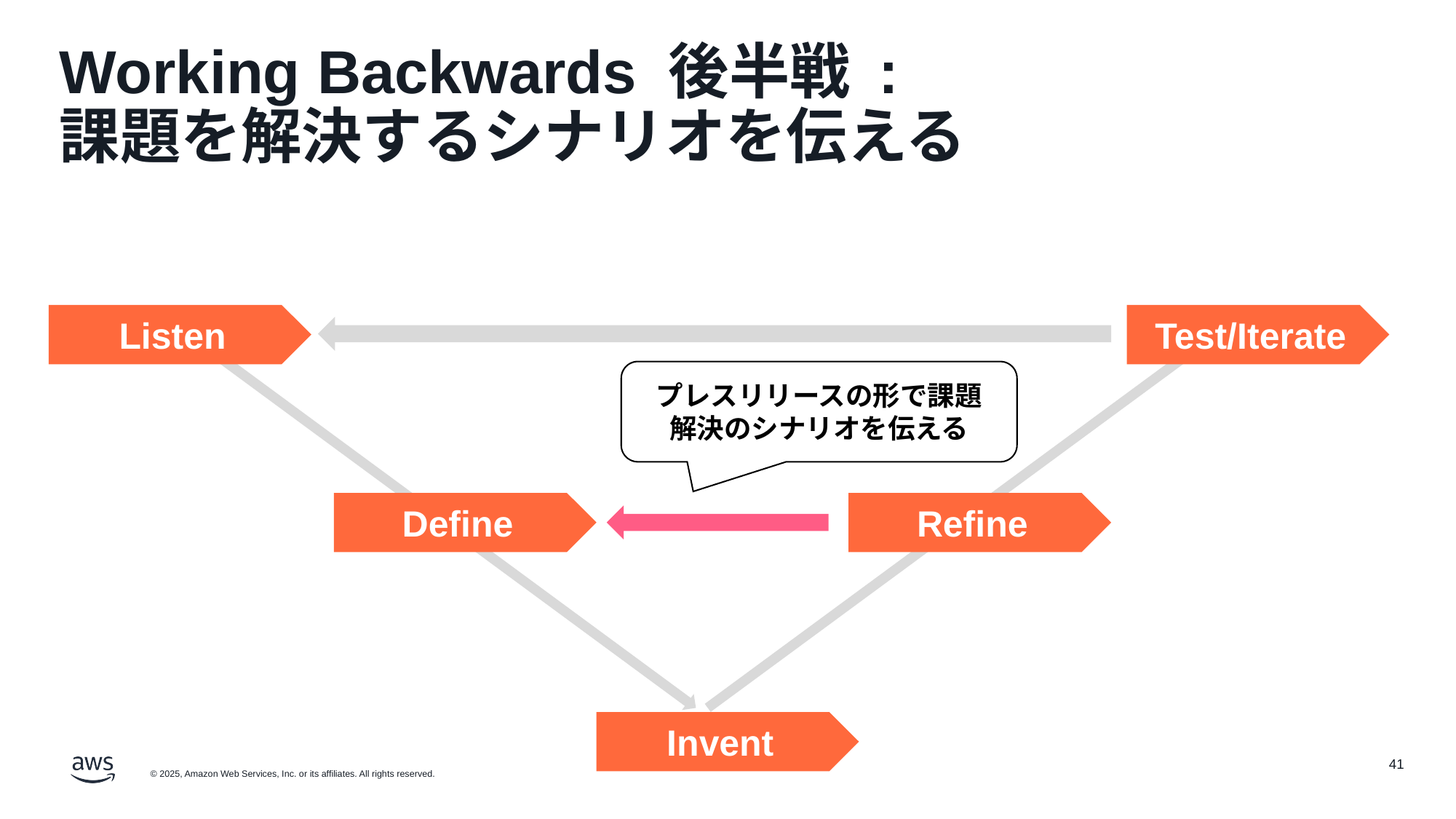

# Working Backwards 後半戦 : 課題を解決するシナリオを伝える
Listen
Test/Iterate

プレスリリースの形で課題
解決のシナリオを伝える
Define
Refine

Invent
41